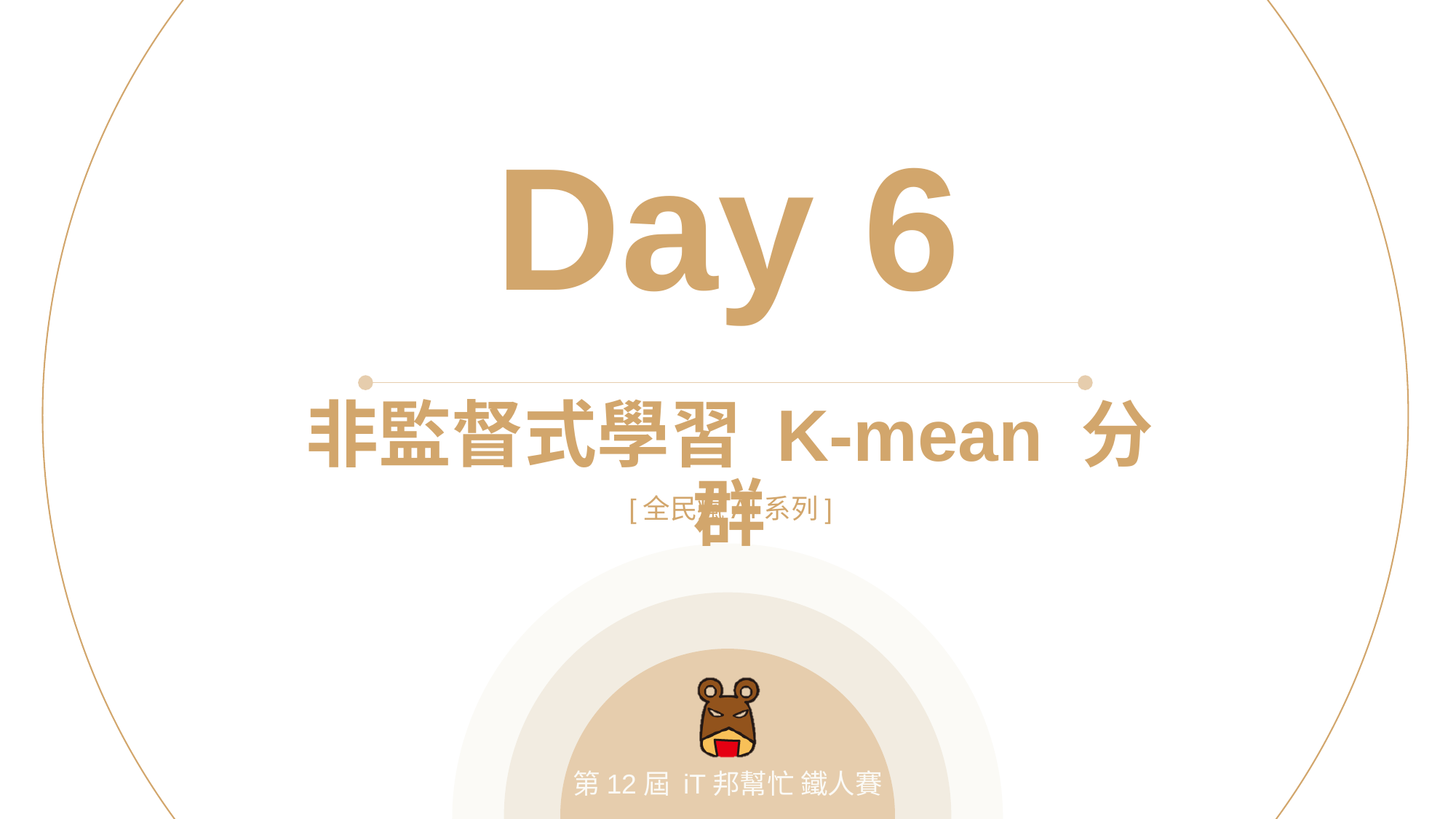

Day 6
非監督式學習 K-mean 分群
[全民瘋AI系列]
第12屆 iT邦幫忙 鐵人賽